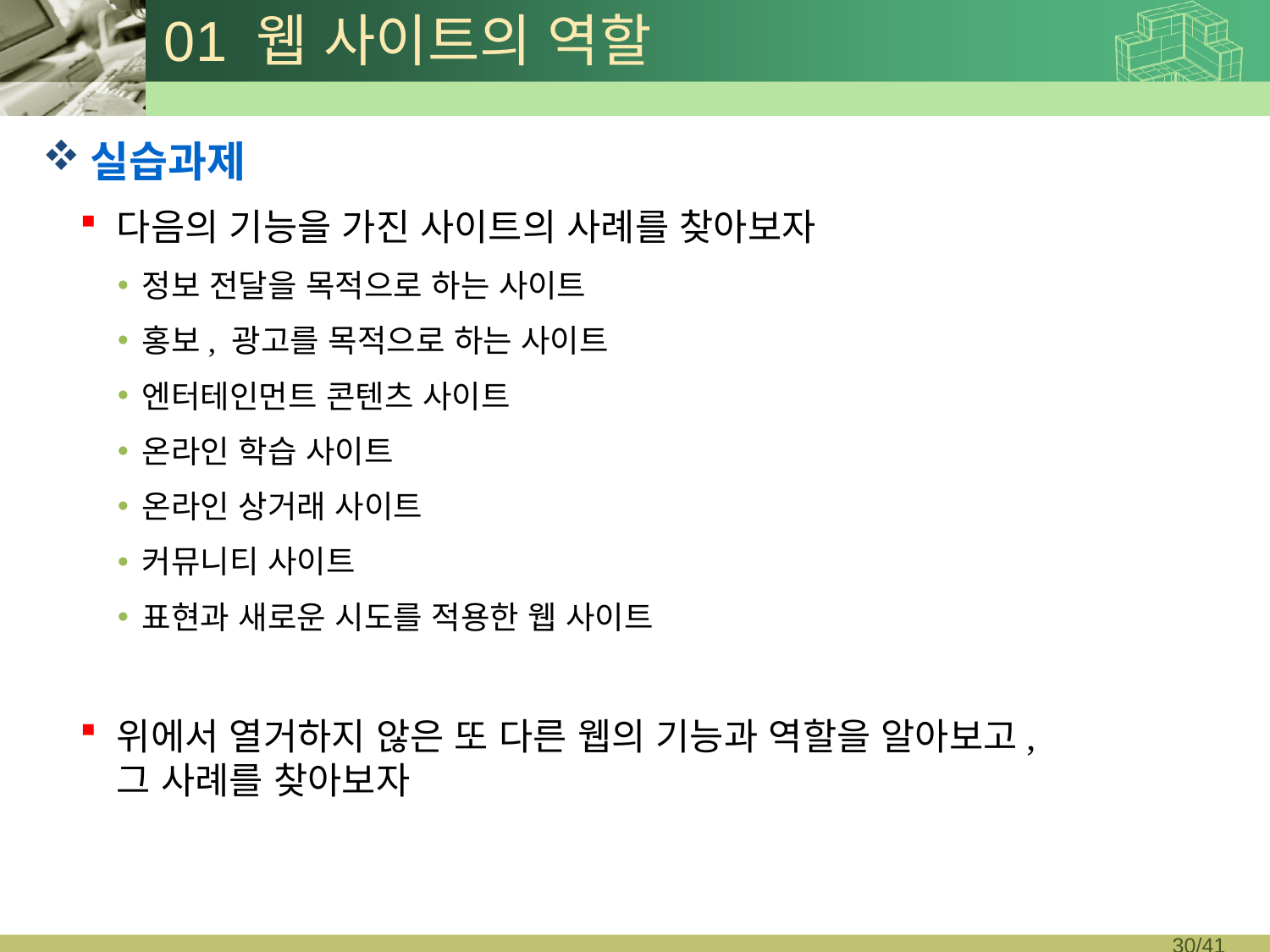

# 01 웹 사이트의 역할
실습과제
다음의 기능을 가진 사이트의 사례를 찾아보자
정보 전달을 목적으로 하는 사이트
홍보, 광고를 목적으로 하는 사이트
엔터테인먼트 콘텐츠 사이트
온라인 학습 사이트
온라인 상거래 사이트
커뮤니티 사이트
표현과 새로운 시도를 적용한 웹 사이트

위에서 열거하지 않은 또 다른 웹의 기능과 역할을 알아보고,
그 사례를 찾아보자